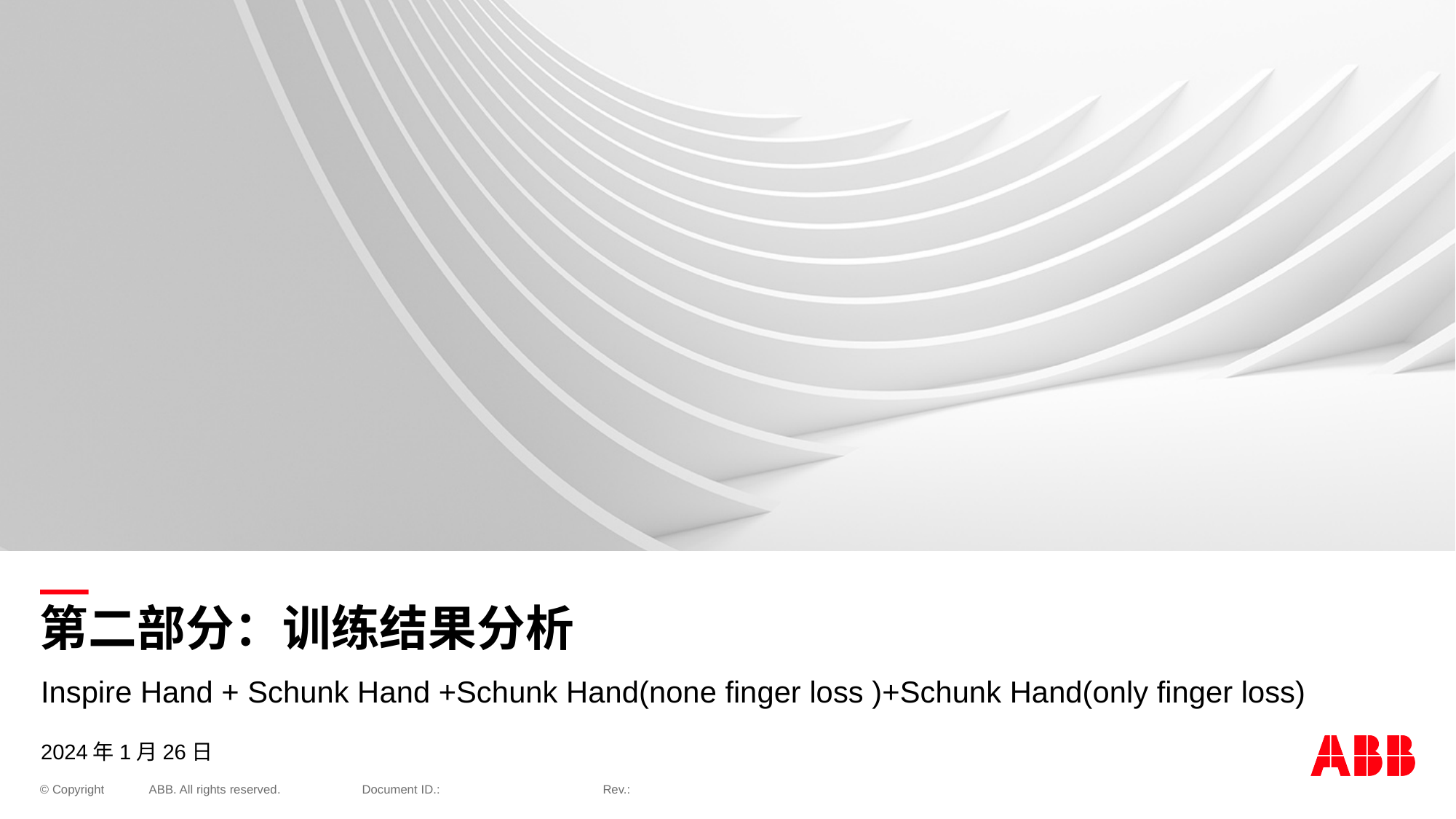

# 第二部分：训练结果分析
Inspire Hand + Schunk Hand +Schunk Hand(none finger loss )+Schunk Hand(only finger loss)
2024年1月26日